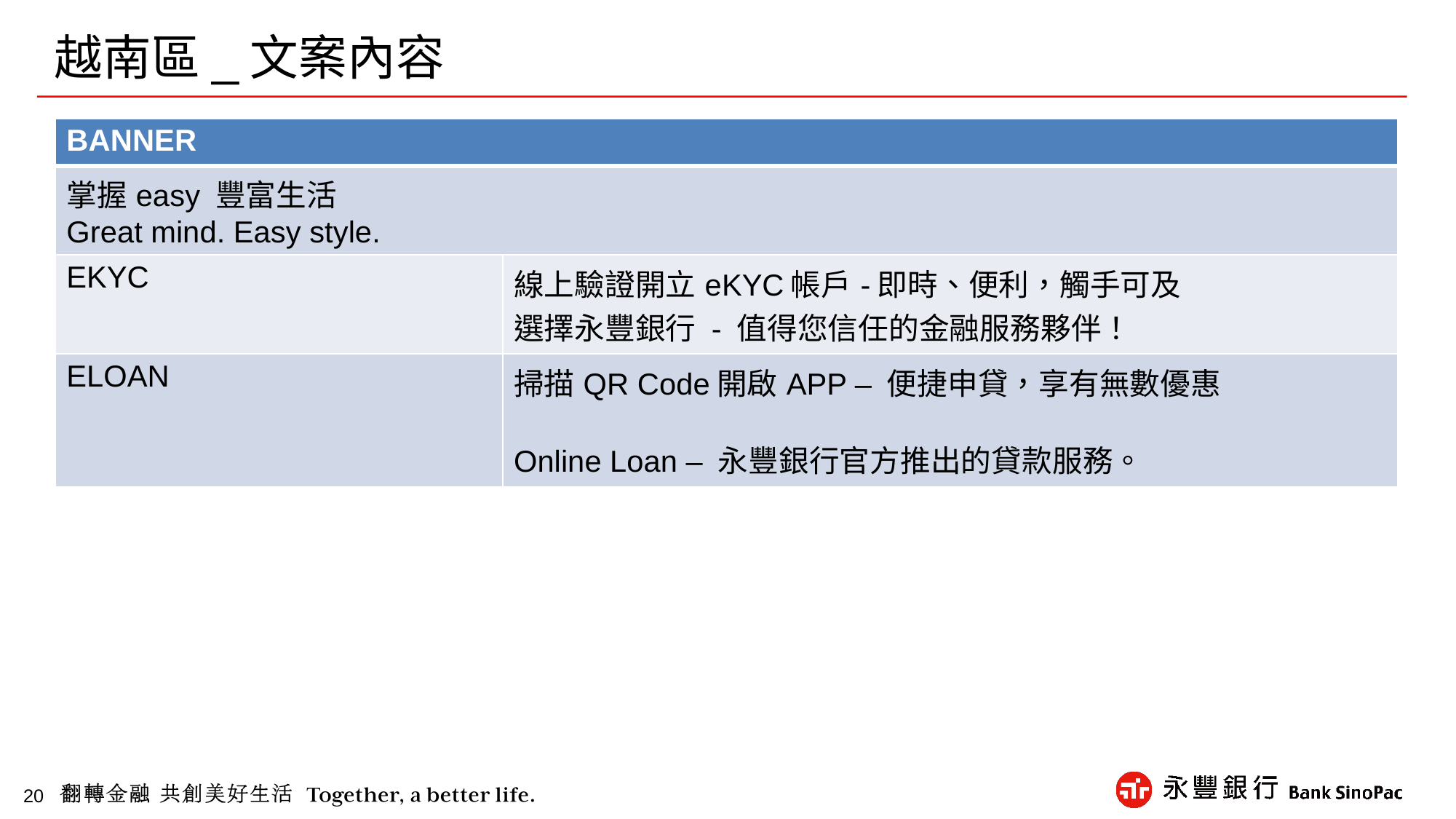

# 越南區_文案內容
| BANNER |  |
| --- | --- |
| 掌握easy 豐富生活 Great mind. Easy style. |  |
| EKYC | 線上驗證開立eKYC帳戶-即時、便利，觸手可及 選擇永豐銀行 - 值得您信任的金融服務夥伴！ |
| ELOAN | 掃描QR Code開啟APP – 便捷申貸，享有無數優惠 Online Loan – 永豐銀行官方推出的貸款服務。 |